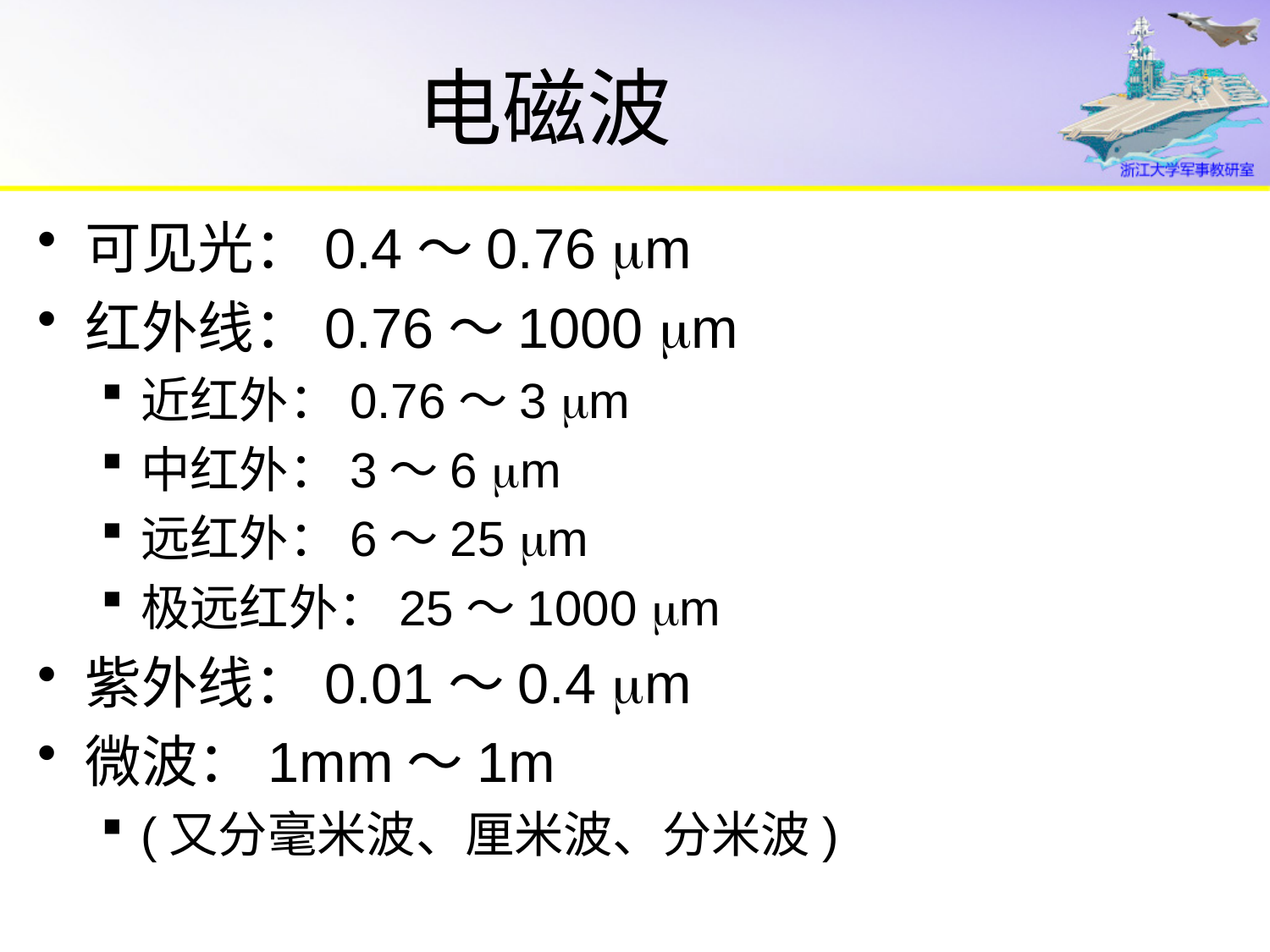

# 电磁波
可见光：0.4～0.76 μm
红外线：0.76～1000 μm
近红外：0.76～3 μm
中红外：3～6 μm
远红外：6～25 μm
极远红外：25～1000 μm
紫外线：0.01～0.4 μm
微波：1mm～1m
(又分毫米波、厘米波、分米波)